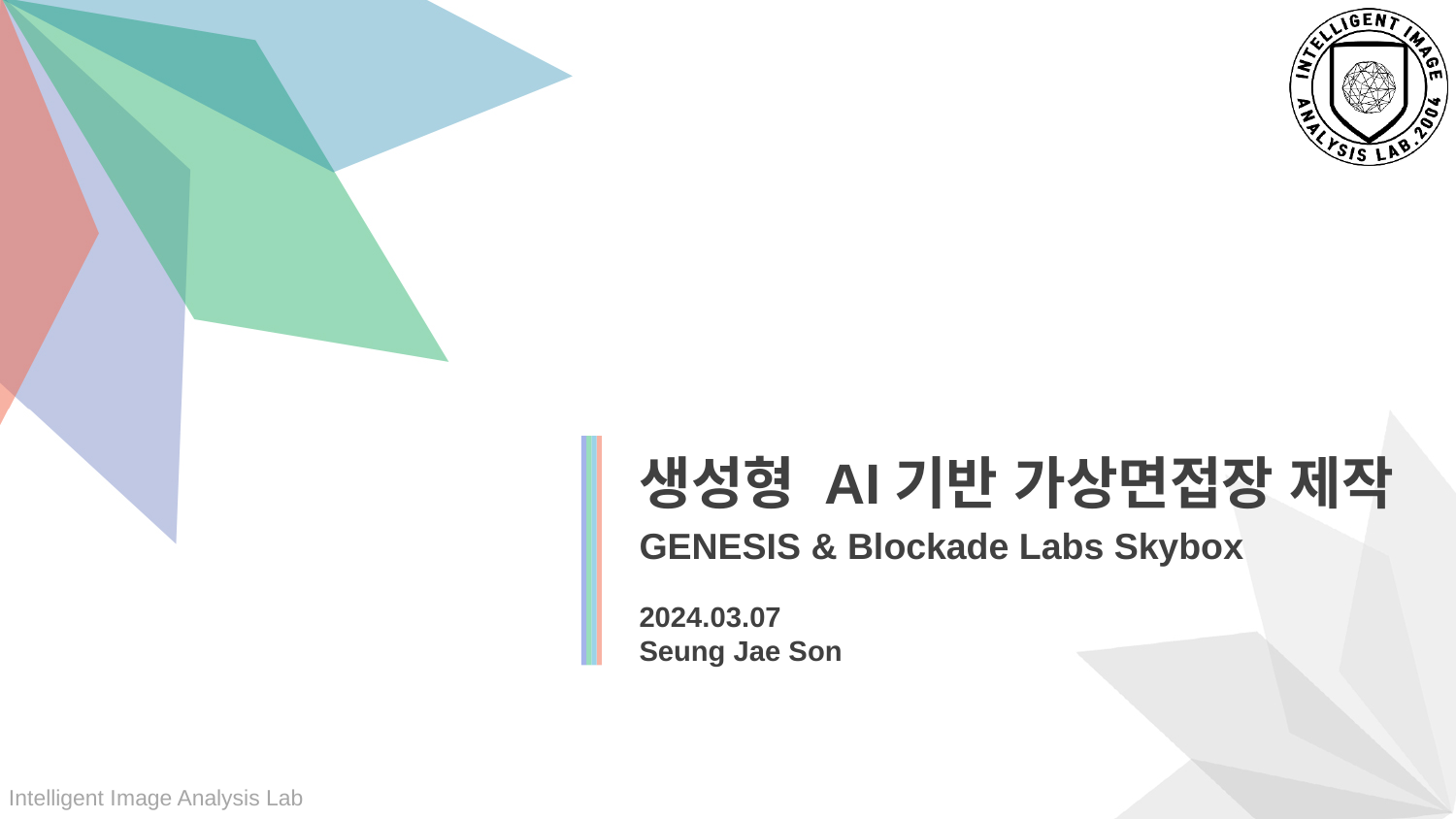

생성형 AI기반 가상면접장 제작
GENESIS & Blockade Labs Skybox

2024.03.07
Seung Jae Son